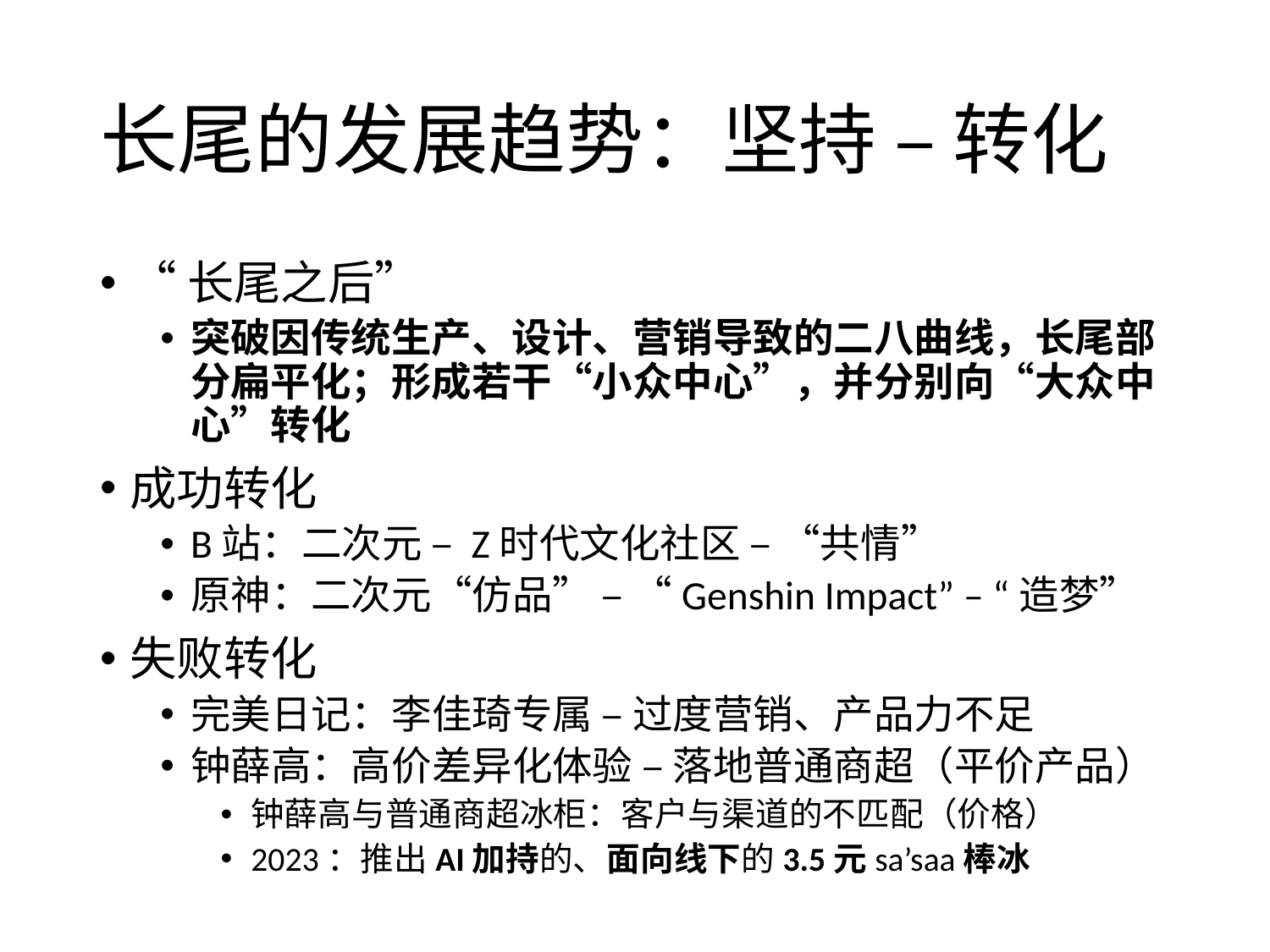

# 长尾的发展趋势：坚持 – 转化
“长尾之后”
突破因传统生产、设计、营销导致的二八曲线，长尾部分扁平化；形成若干“小众中心”，并分别向“大众中心”转化
成功转化
B站：二次元 – Z时代文化社区 – “共情”
原神：二次元“仿品” – “Genshin Impact” – “造梦”
失败转化
完美日记：李佳琦专属 – 过度营销、产品力不足
钟薛高：高价差异化体验 – 落地普通商超（平价产品）
钟薛高与普通商超冰柜：客户与渠道的不匹配（价格）
2023：推出AI加持的、面向线下的3.5元sa’saa棒冰